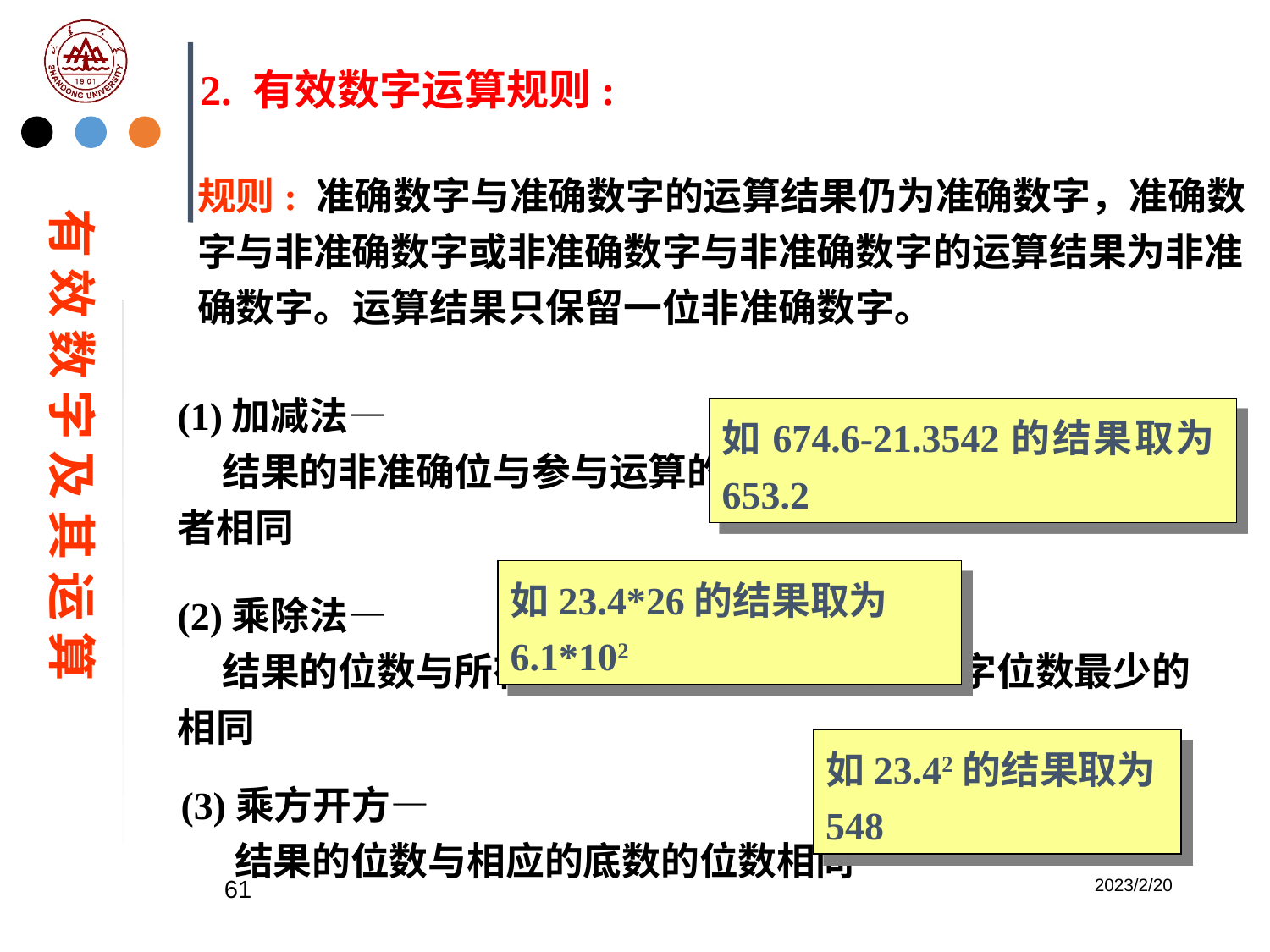

2. 有效数字运算规则:
规则: 准确数字与准确数字的运算结果仍为准确数字，准确数字与非准确数字或非准确数字与非准确数字的运算结果为非准确数字。运算结果只保留一位非准确数字。
有 效 数 字 及 其 运 算
(1)加减法—
    结果的非准确位与参与运算的所有数字中非准确位数值最大者相同
如674.6-21.3542的结果取为653.2
如23.4*26的结果取为6.1*102
(2)乘除法—
    结果的位数与所有参与运算的数字中有效数字位数最少的相同
如23.42的结果取为548
(3)乘方开方—
     结果的位数与相应的底数的位数相同
61
2023/2/20